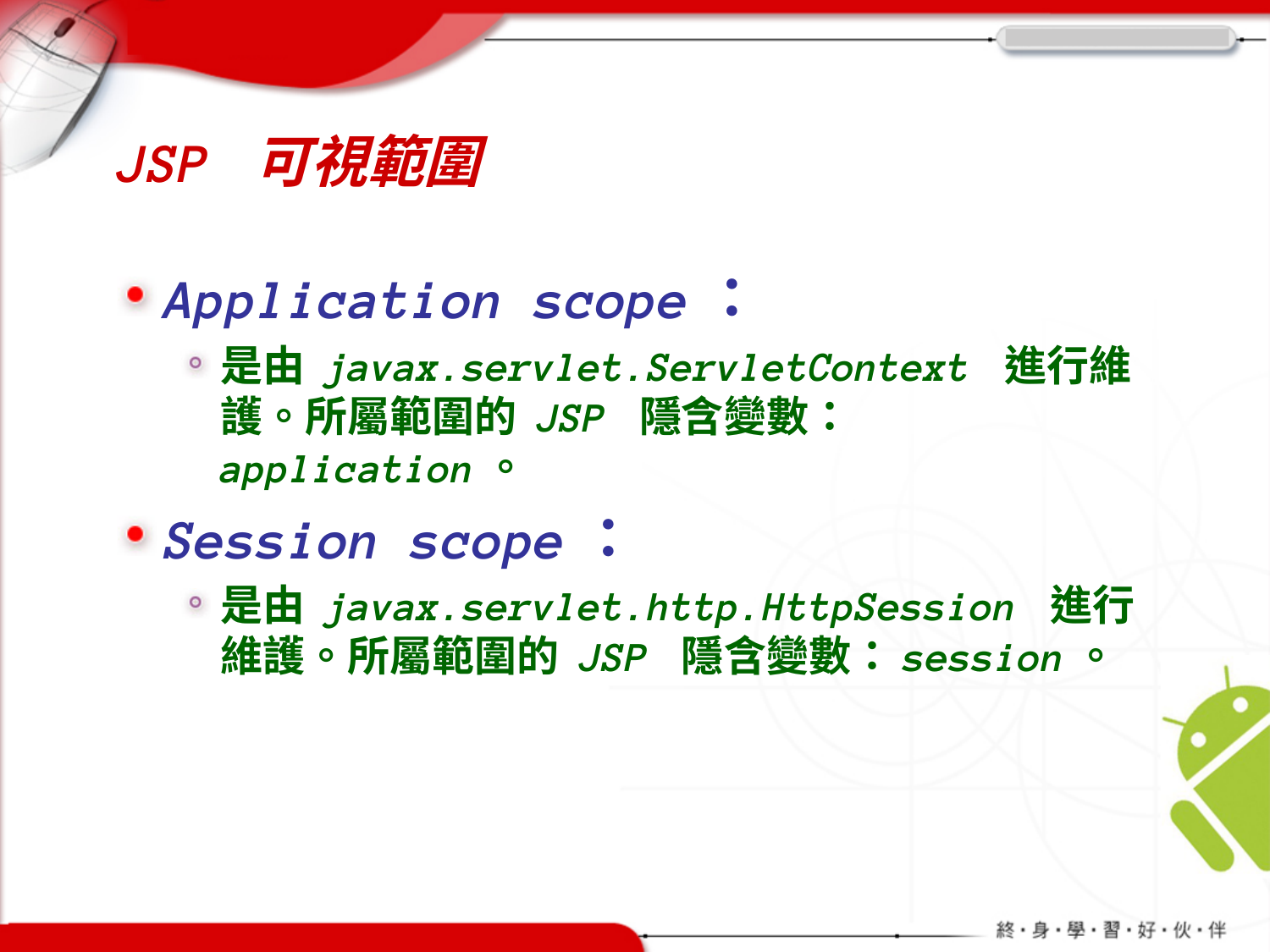

# JSP 可視範圍
Application scope：
是由 javax.servlet.ServletContext 進行維護。所屬範圍的 JSP 隱含變數：application。
Session scope：
是由 javax.servlet.http.HttpSession 進行維護。所屬範圍的 JSP 隱含變數：session。